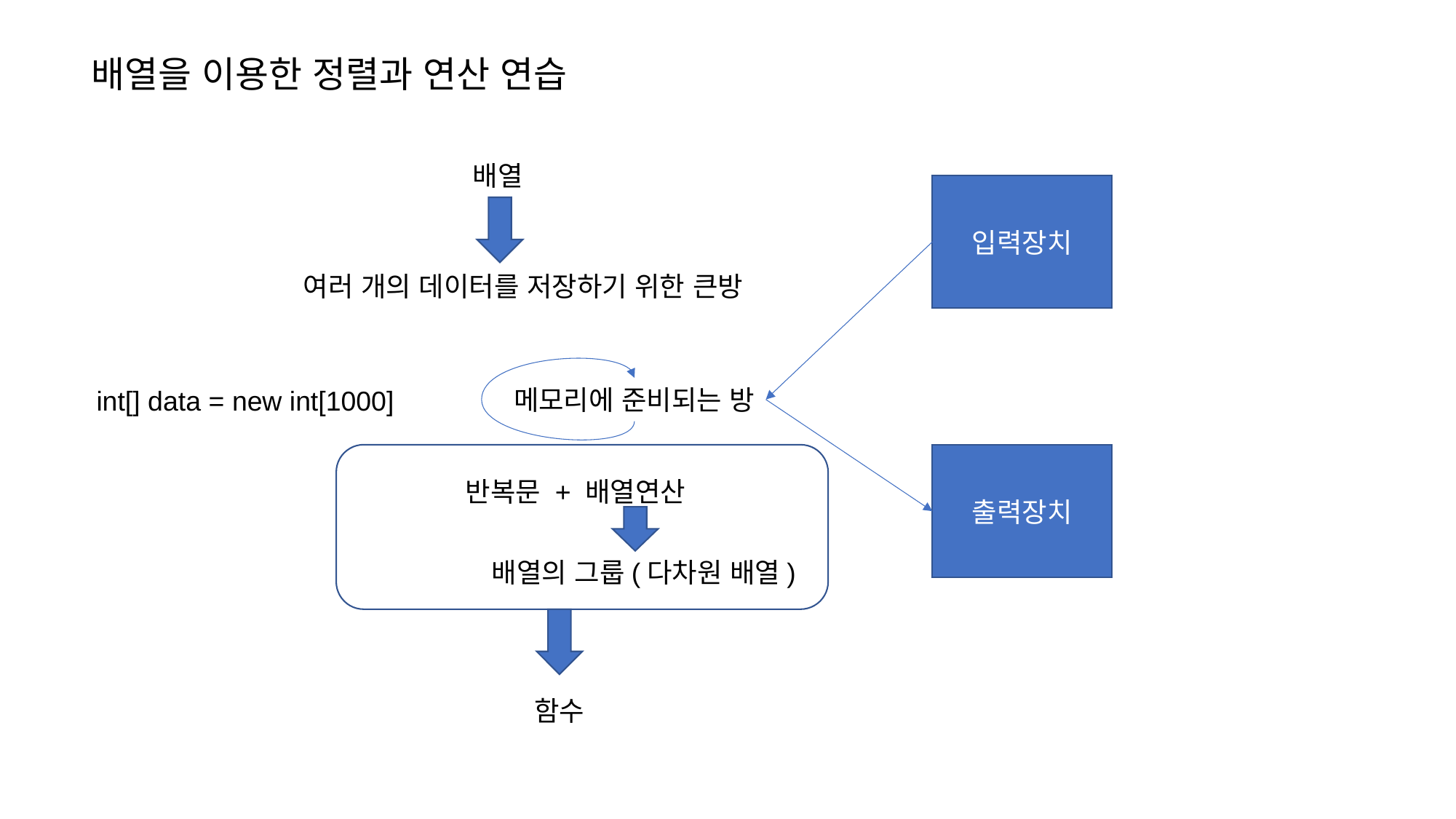

배열을 이용한 정렬과 연산 연습
배열
입력장치

여러 개의 데이터를 저장하기 위한 큰방
메모리에 준비되는 방
int[] data = new int[1000]

출력장치
반복문 + 배열연산

배열의 그룹(다차원 배열)

함수